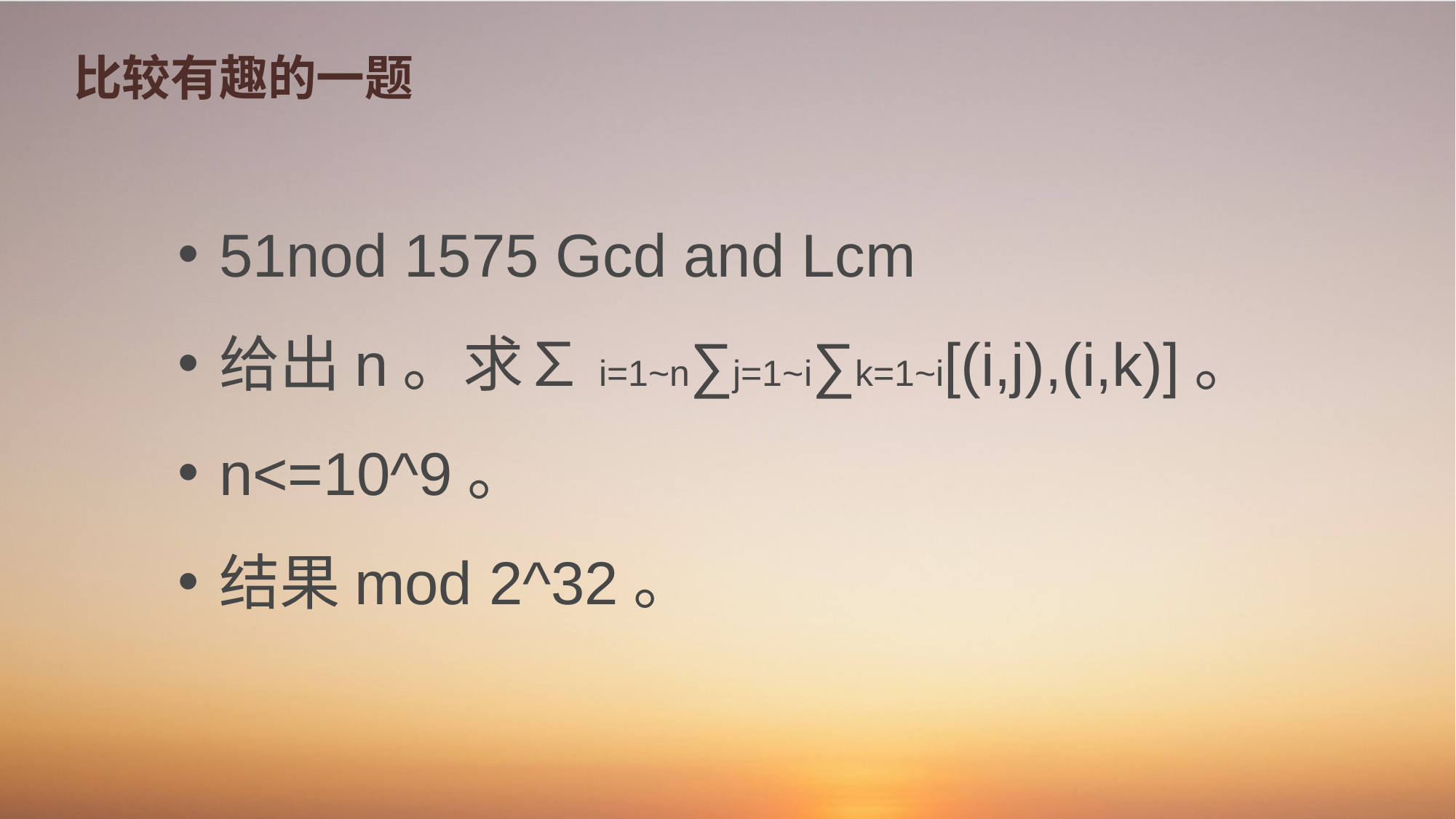

# 比较有趣的一题
51nod 1575 Gcd and Lcm
给出n。求∑i=1~n∑j=1~i∑k=1~i[(i,j),(i,k)]。
n<=10^9。
结果mod 2^32。